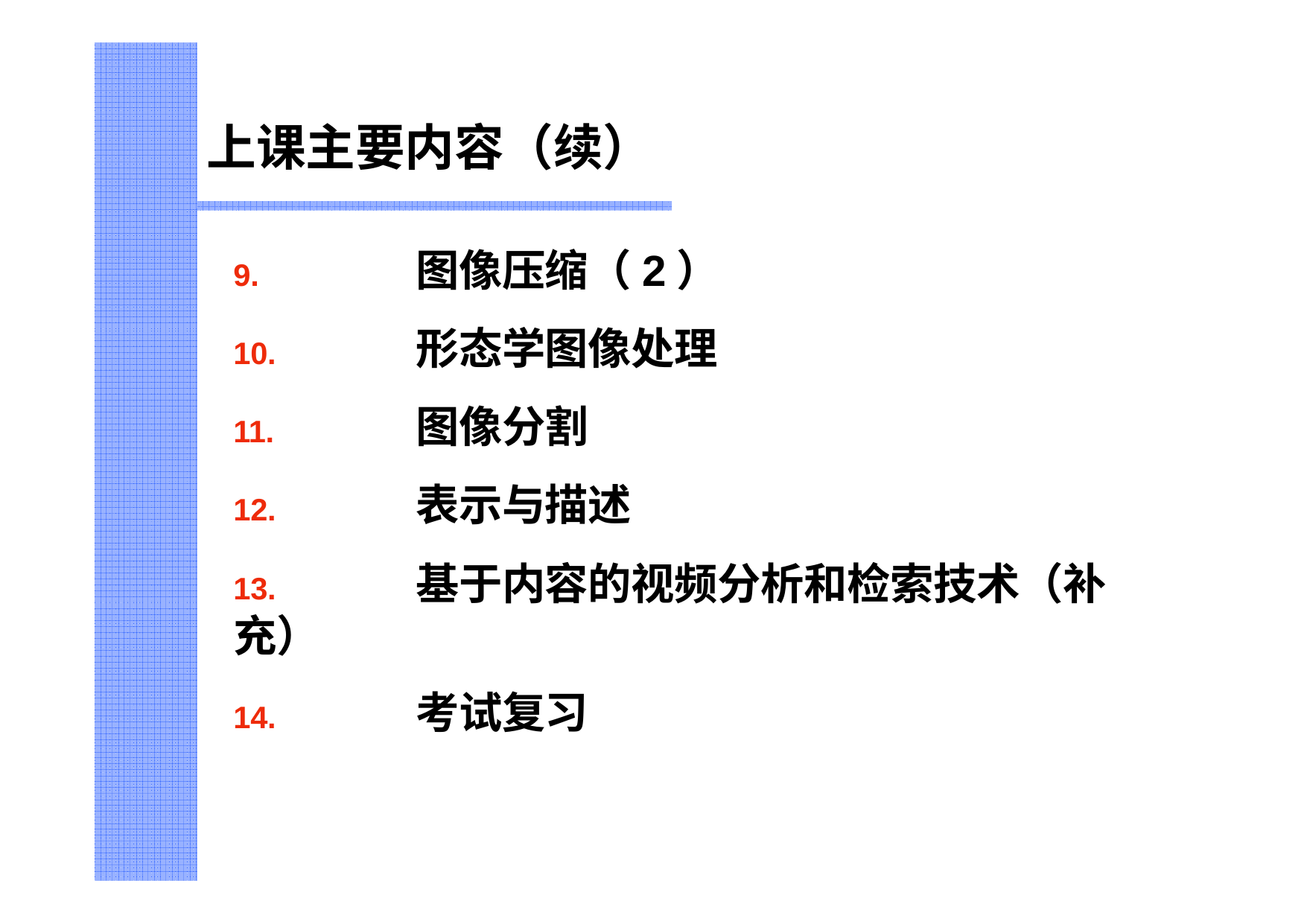

# 上课主要内容（续）
9.	图像压缩（2）
10.	形态学图像处理
11.	图像分割
12.	表示与描述
13.	基于内容的视频分析和检索技术（补充）
14.	考试复习